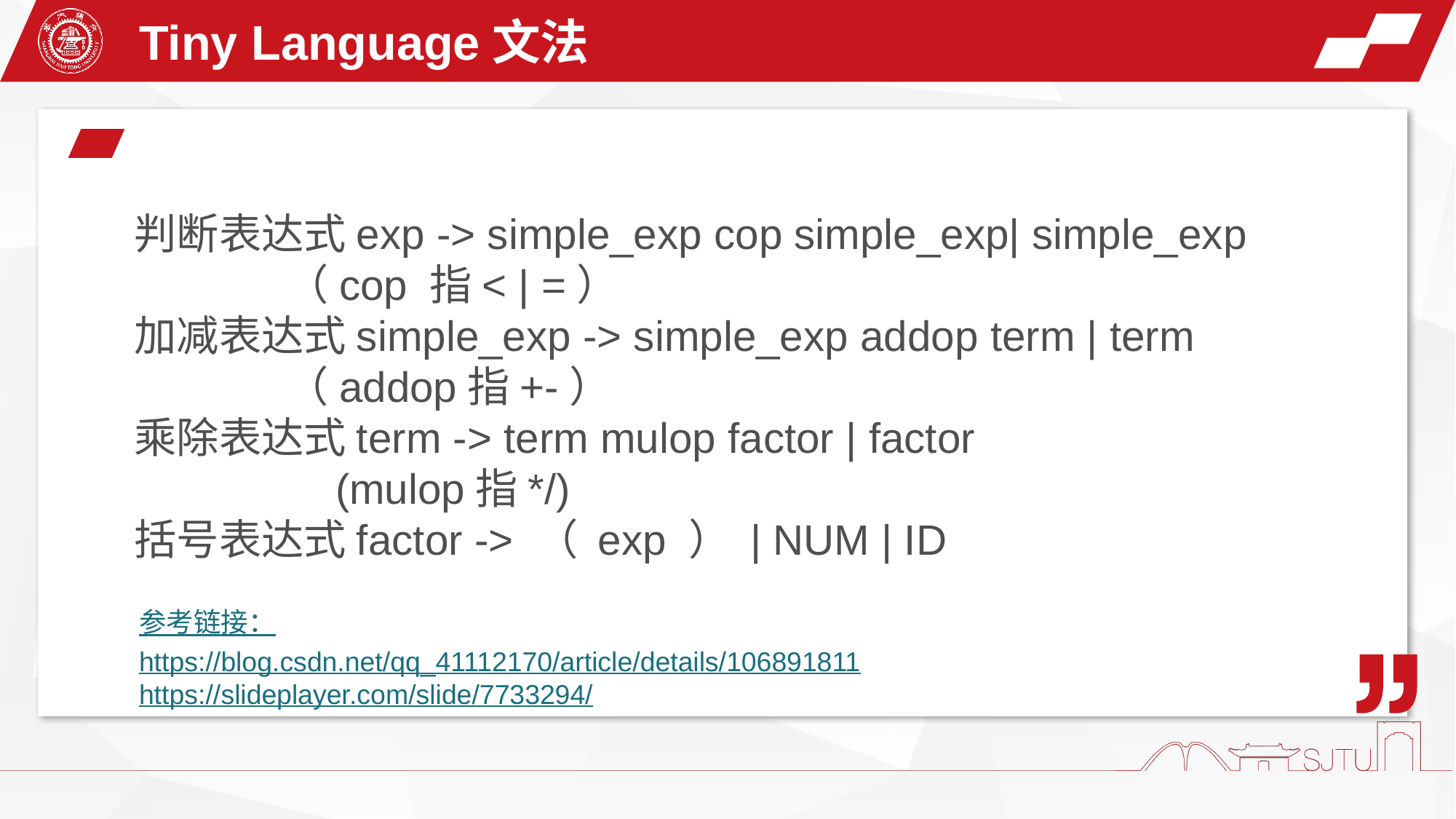

Tiny Language文法

判断表达式exp -> simple_exp cop simple_exp| simple_exp
               （cop 指< | =）
加减表达式simple_exp -> simple_exp addop term | term
               （addop指+-）
乘除表达式term -> term mulop factor | factor
                 (mulop指*/)
括号表达式factor -> （ exp ） | NUM | ID
参考链接：
https://blog.csdn.net/qq_41112170/article/details/106891811
https://slideplayer.com/slide/7733294/